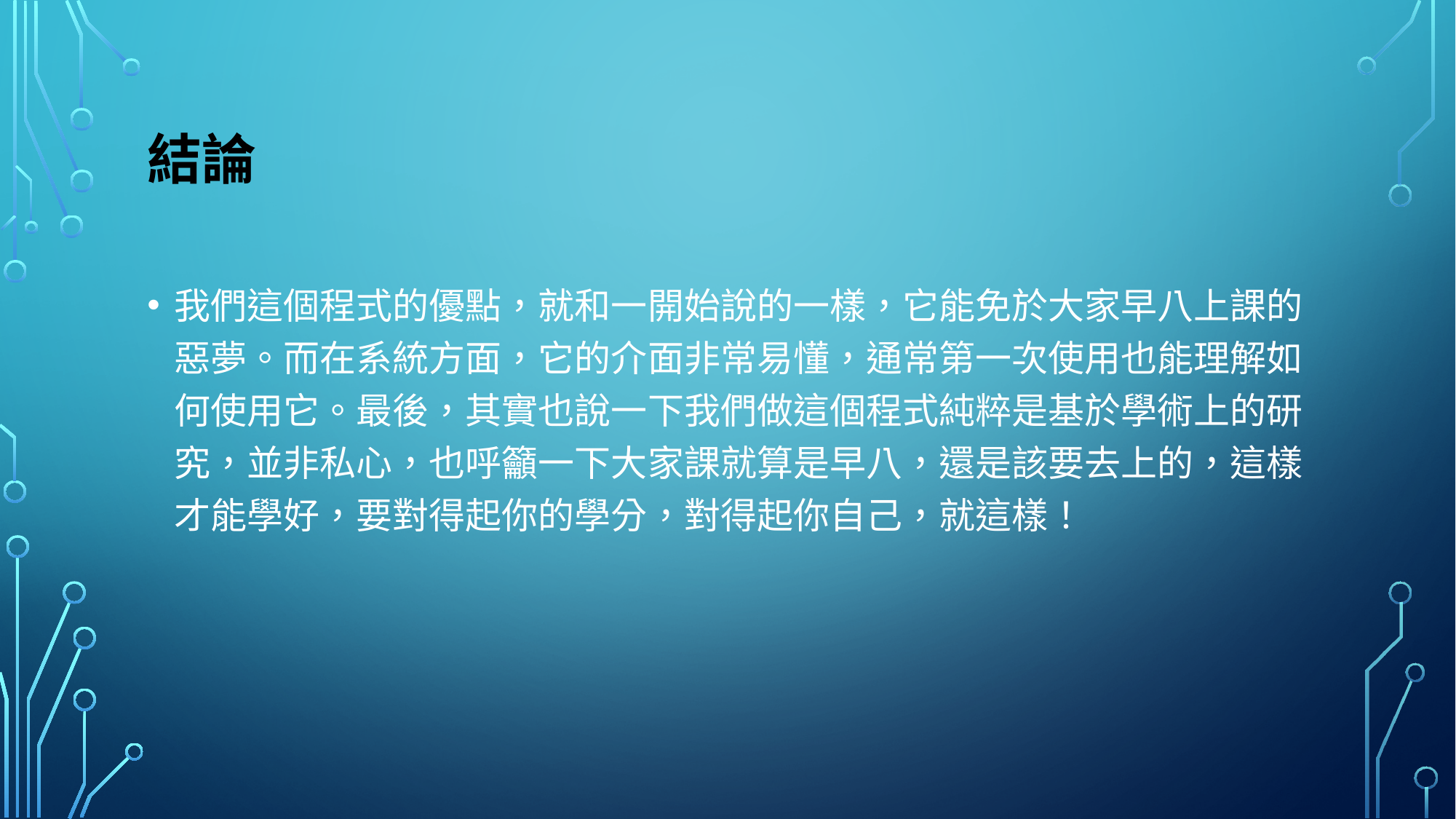

# 結論
我們這個程式的優點，就和一開始說的一樣，它能免於大家早八上課的惡夢。而在系統方面，它的介面非常易懂，通常第一次使用也能理解如何使用它。最後，其實也說一下我們做這個程式純粹是基於學術上的研究，並非私心，也呼籲一下大家課就算是早八，還是該要去上的，這樣才能學好，要對得起你的學分，對得起你自己，就這樣！